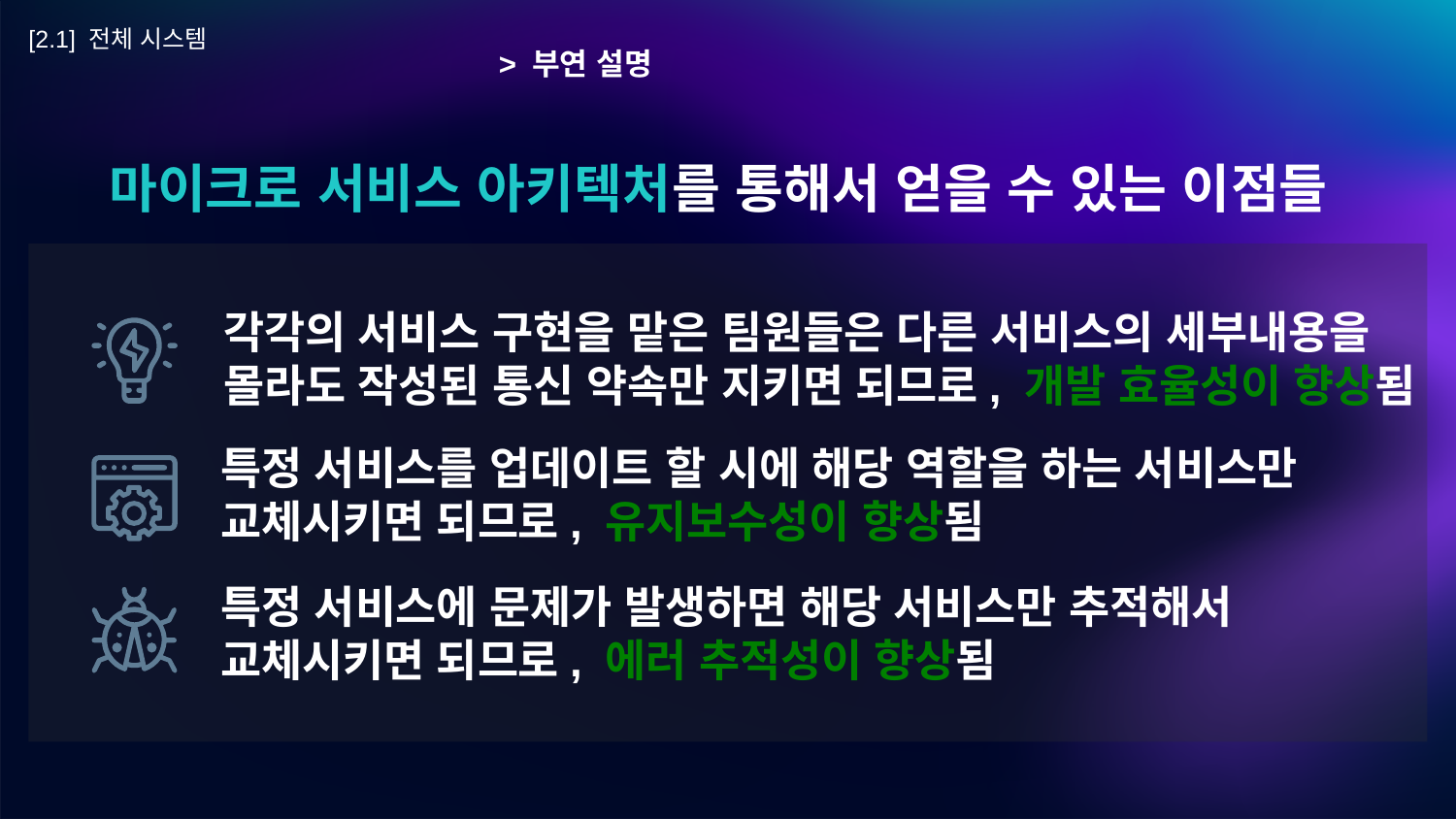

# [2.1] 전체 시스템
> 부연 설명
마이크로 서비스 아키텍처를 통해서 얻을 수 있는 이점들

각각의 서비스 구현을 맡은 팀원들은 다른 서비스의 세부내용을 몰라도 작성된 통신 약속만 지키면 되므로, 개발 효율성이 향상됨

특정 서비스를 업데이트 할 시에 해당 역할을 하는 서비스만 교체시키면 되므로, 유지보수성이 향상됨

특정 서비스에 문제가 발생하면 해당 서비스만 추적해서 교체시키면 되므로, 에러 추적성이 향상됨